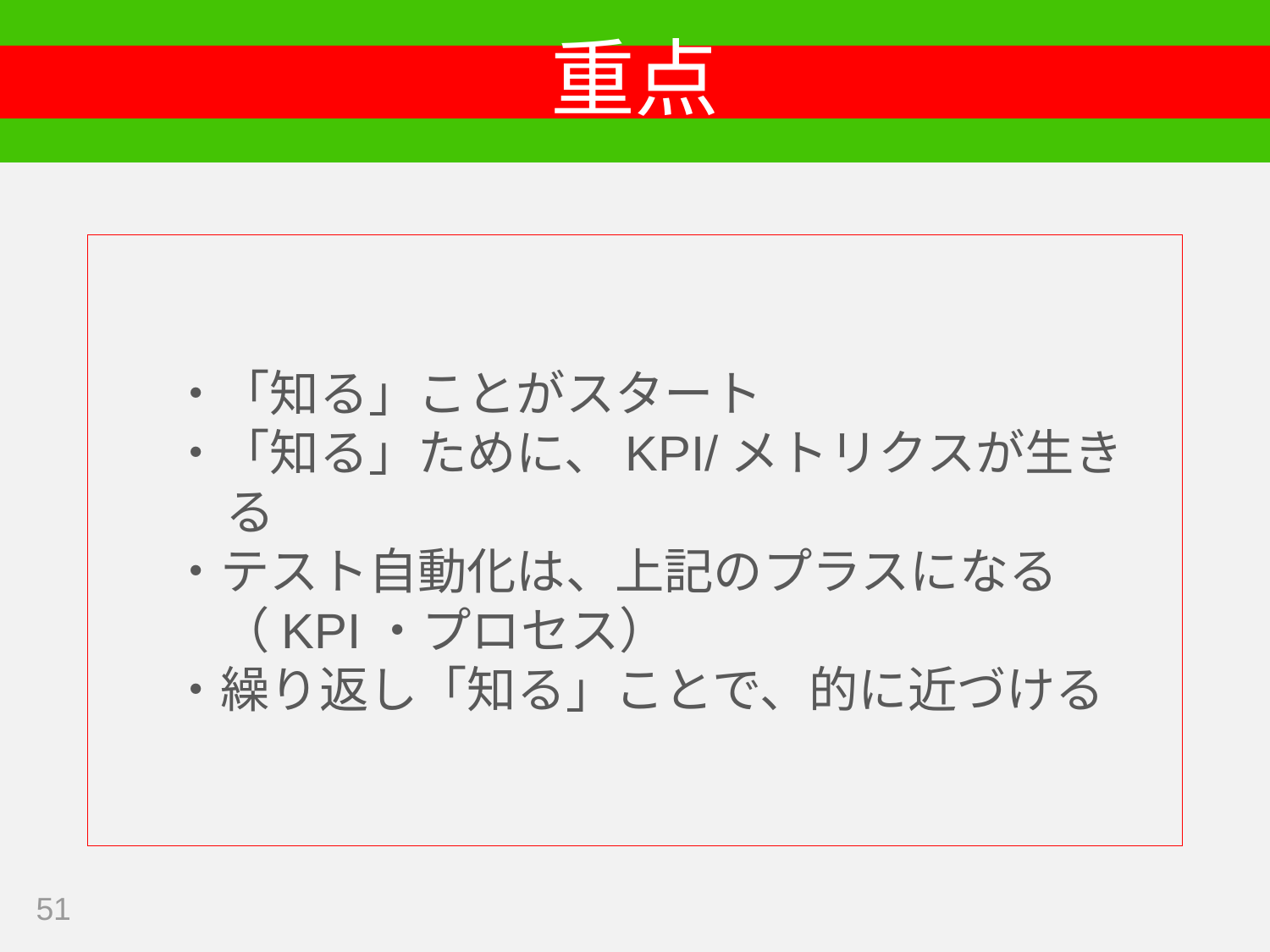

# 重点
・「知る」ことがスタート
・「知る」ために、KPI/メトリクスが生きる
・テスト自動化は、上記のプラスになる
　（KPI・プロセス）
・繰り返し「知る」ことで、的に近づける
51